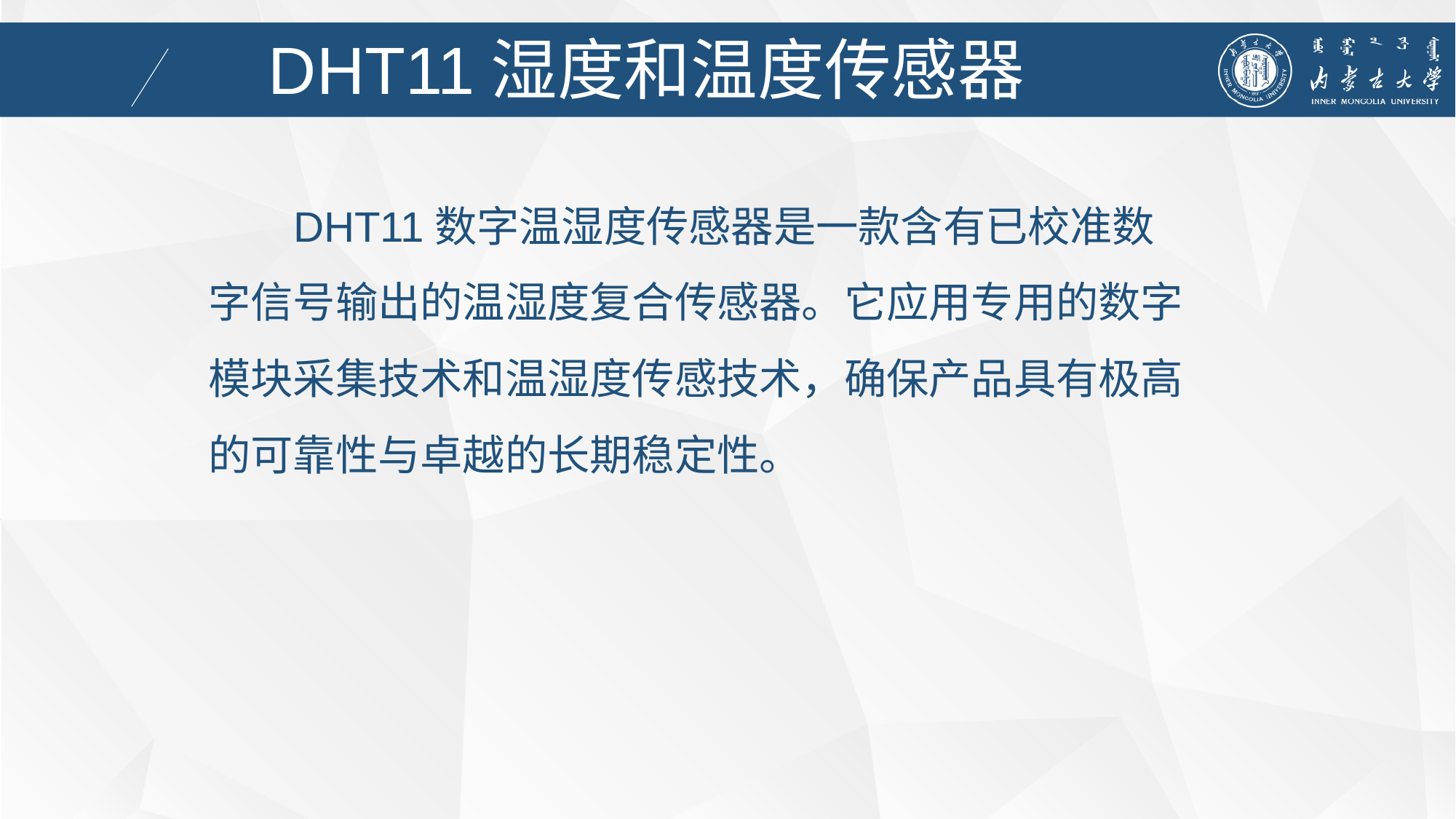

DHT11湿度和温度传感器
DHT11数字温湿度传感器是一款含有已校准数字信号输出的温湿度复合传感器。它应用专用的数字模块采集技术和温湿度传感技术，确保产品具有极高的可靠性与卓越的长期稳定性。